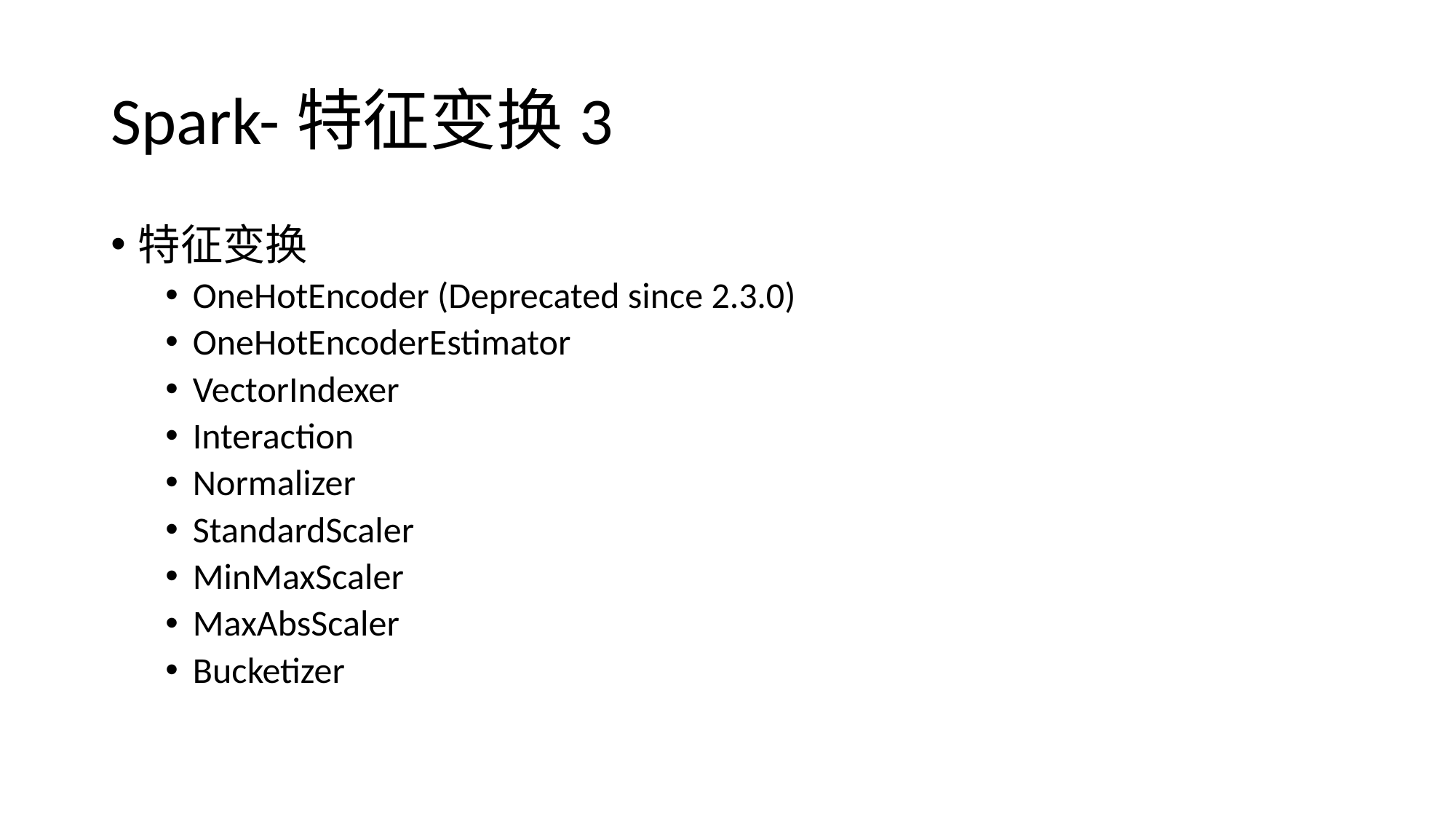

# Spark-特征变换3
特征变换
OneHotEncoder (Deprecated since 2.3.0)
OneHotEncoderEstimator
VectorIndexer
Interaction
Normalizer
StandardScaler
MinMaxScaler
MaxAbsScaler
Bucketizer